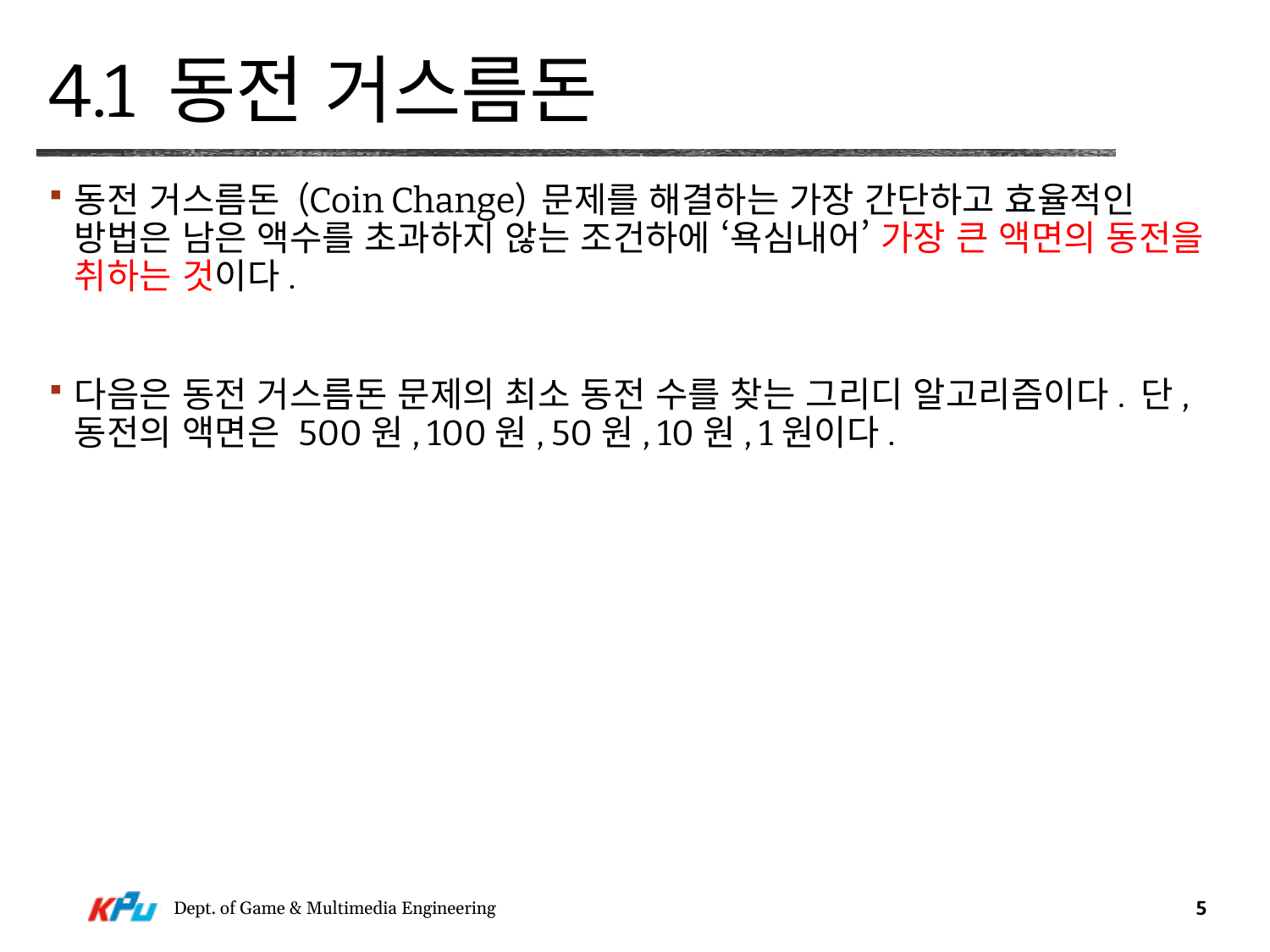

# 4.1 동전 거스름돈
동전 거스름돈 (Coin Change) 문제를 해결하는 가장 간단하고 효율적인 방법은 남은 액수를 초과하지 않는 조건하에 ‘욕심내어’ 가장 큰 액면의 동전을 취하는 것이다.

다음은 동전 거스름돈 문제의 최소 동전 수를 찾는 그리디 알고리즘이다. 단, 동전의 액면은 500원, 100원, 50원, 10원, 1원이다.

Dept. of Game & Multimedia Engineering
5